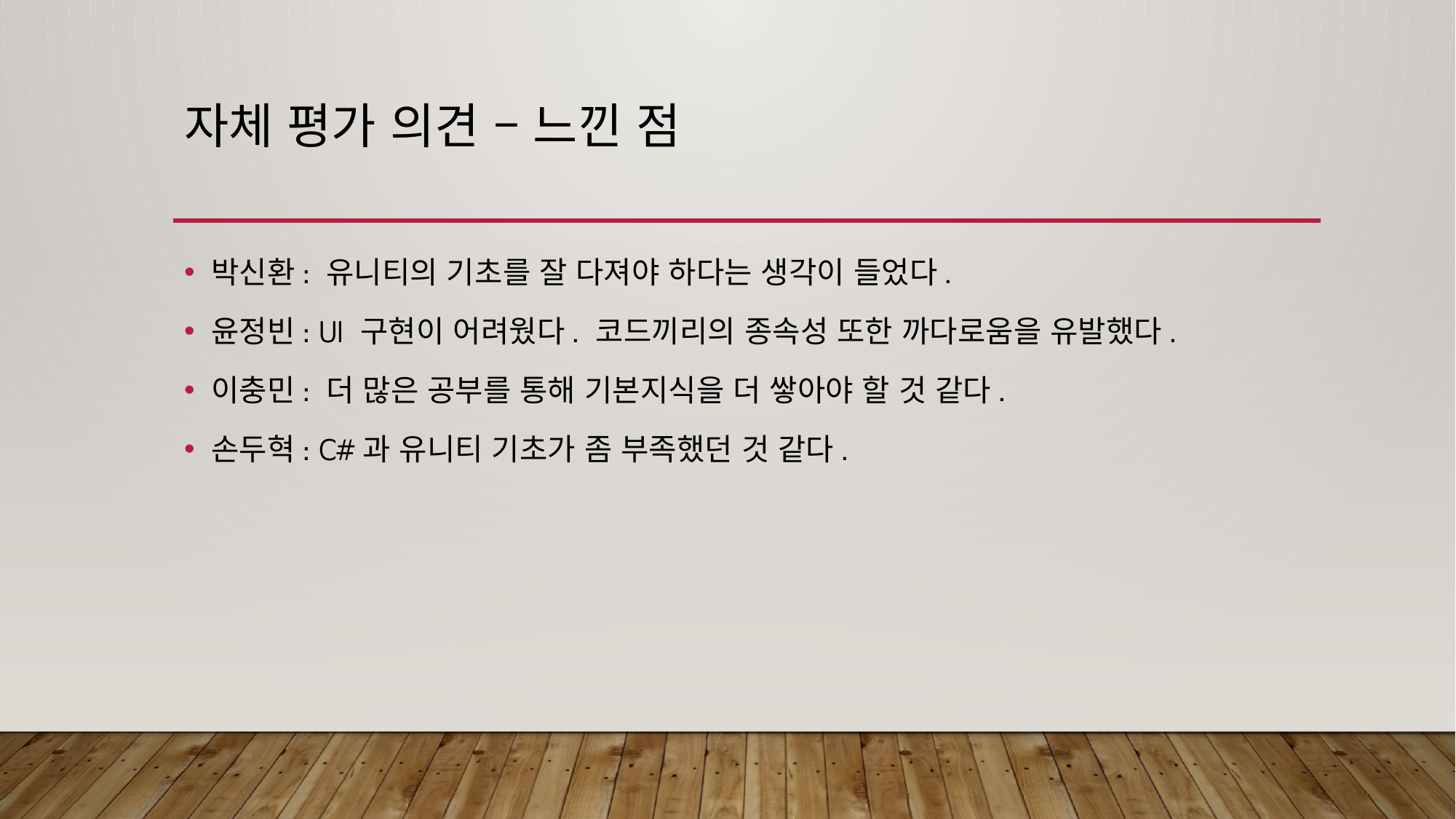

# 자체 평가 의견 – 느낀 점
박신환: 유니티의 기초를 잘 다져야 하다는 생각이 들었다.
윤정빈: UI 구현이 어려웠다. 코드끼리의 종속성 또한 까다로움을 유발했다.
이충민: 더 많은 공부를 통해 기본지식을 더 쌓아야 할 것 같다.
손두혁: C#과 유니티 기초가 좀 부족했던 것 같다.